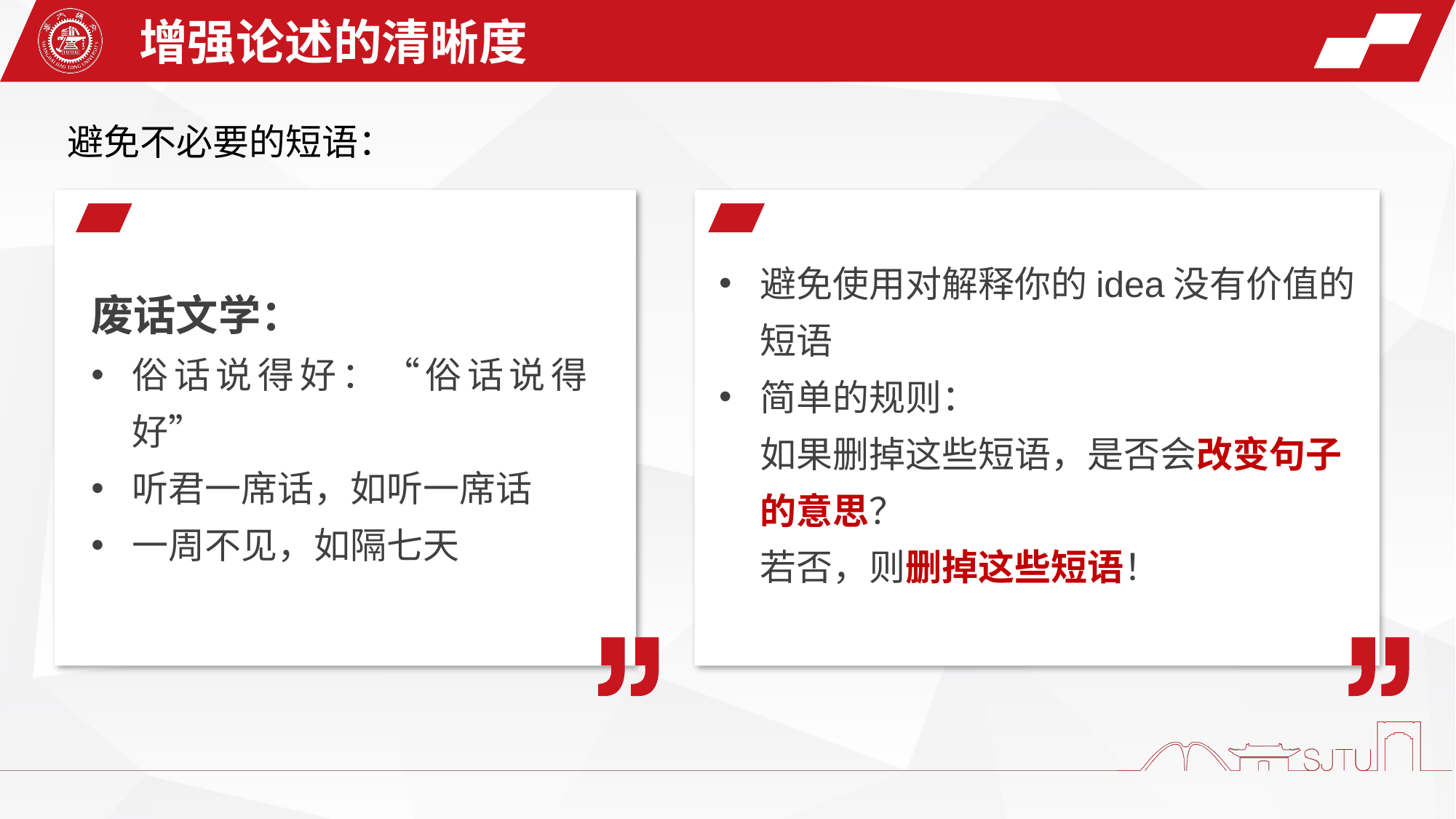

增强论述的清晰度
避免不必要的短语：

避免使用对解释你的idea没有价值的短语
简单的规则：
如果删掉这些短语，是否会改变句子的意思？
若否，则删掉这些短语！
废话文学：
俗话说得好：“俗话说得好”
听君一席话，如听一席话
一周不见，如隔七天